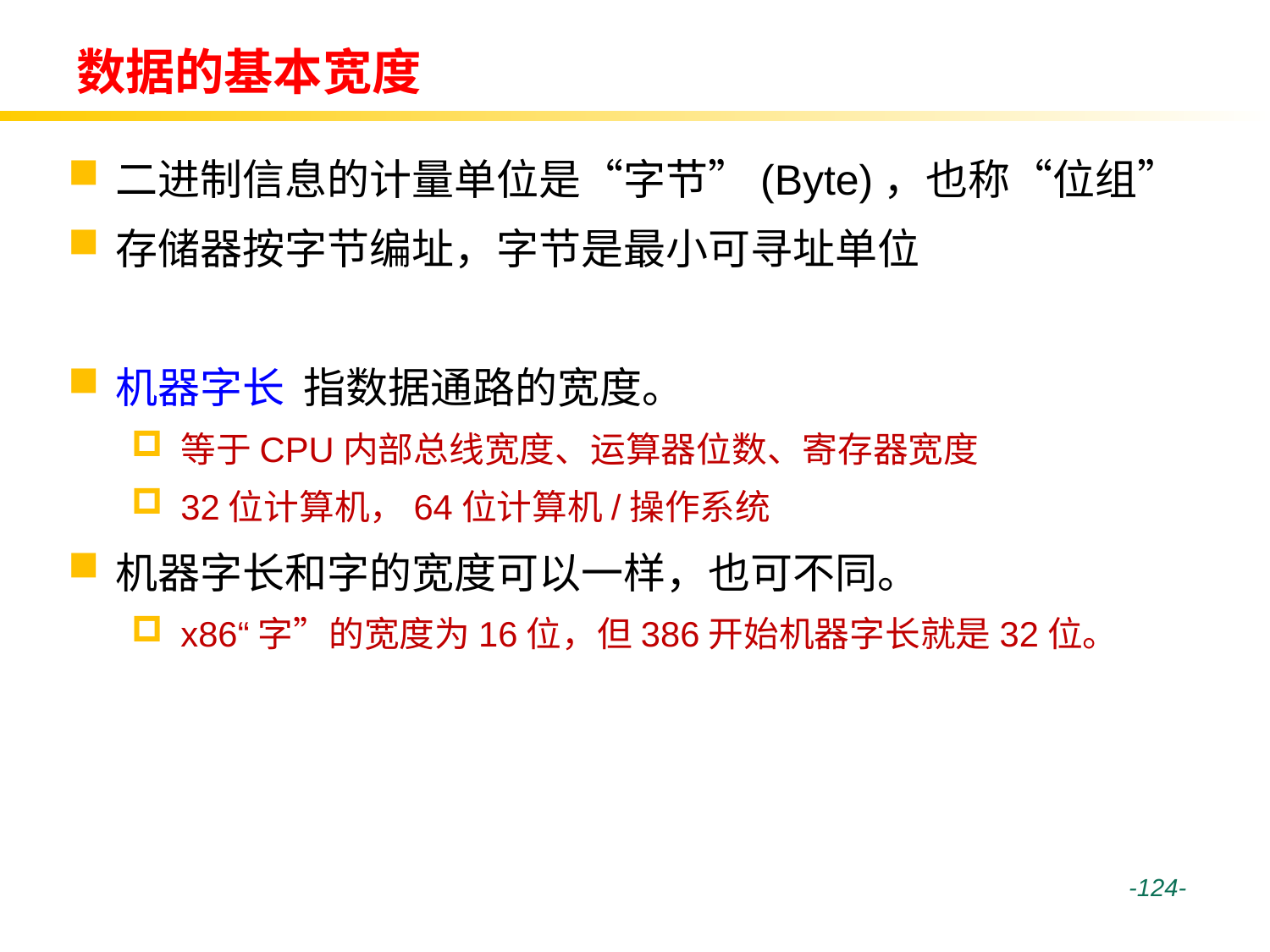

# 数据的基本宽度
二进制信息的计量单位是“字节”(Byte)，也称“位组”
存储器按字节编址，字节是最小可寻址单位

机器字长  指数据通路的宽度。
等于CPU内部总线宽度、运算器位数、寄存器宽度
32位计算机，64位计算机/操作系统
机器字长和字的宽度可以一样，也可不同。
x86“字”的宽度为16位，但386开始机器字长就是32位。

 -124-